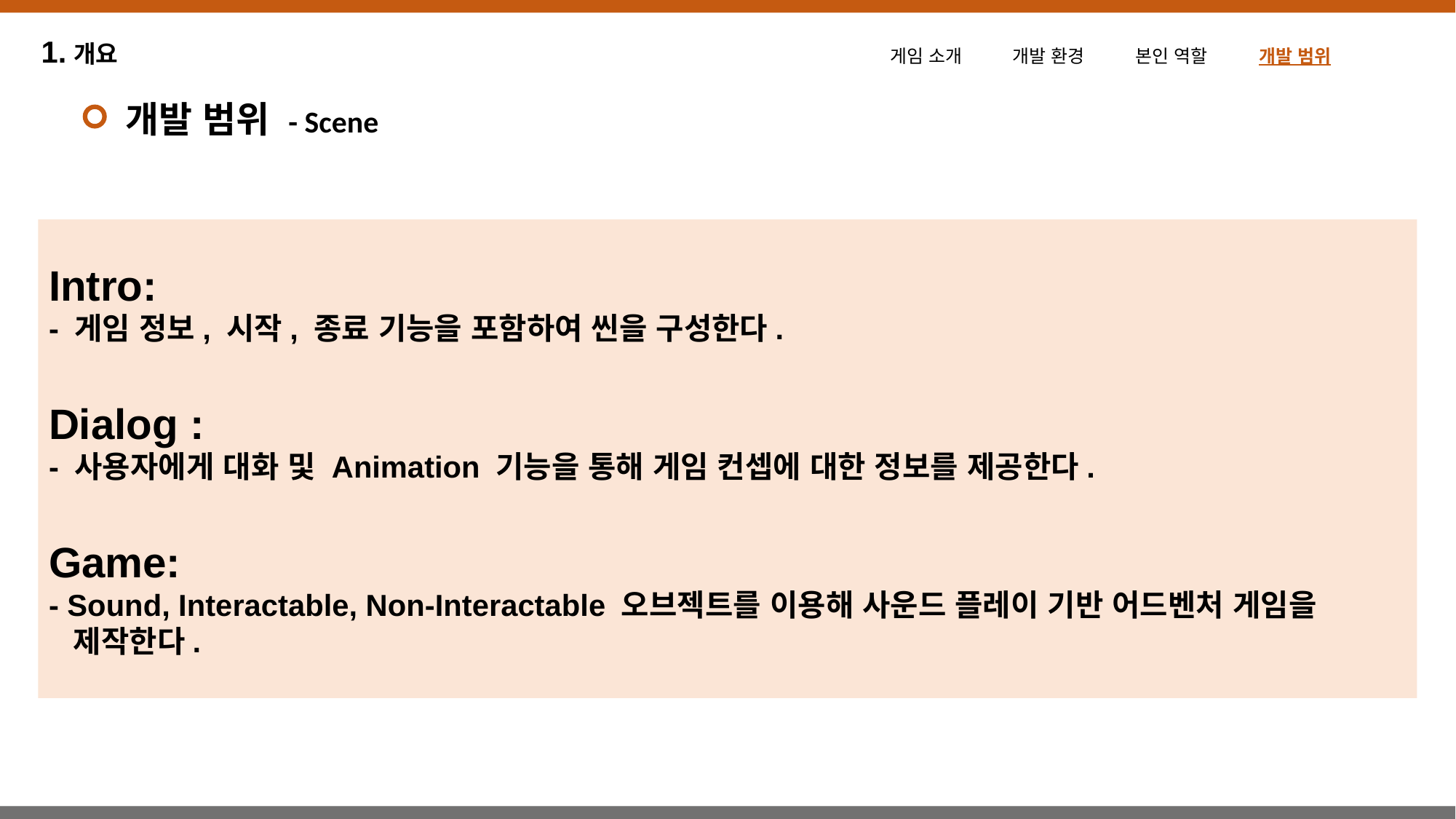

1.개요
게임 소개          개발 환경          본인 역할          개발 범위
개발 범위 - Scene

Intro:
- 게임 정보, 시작, 종료 기능을 포함하여 씬을 구성한다.

Dialog :
- 사용자에게 대화 및 Animation 기능을 통해 게임 컨셉에 대한 정보를 제공한다.

Game:
- Sound, Interactable, Non-Interactable 오브젝트를 이용해 사운드 플레이 기반 어드벤처 게임을
  제작한다.